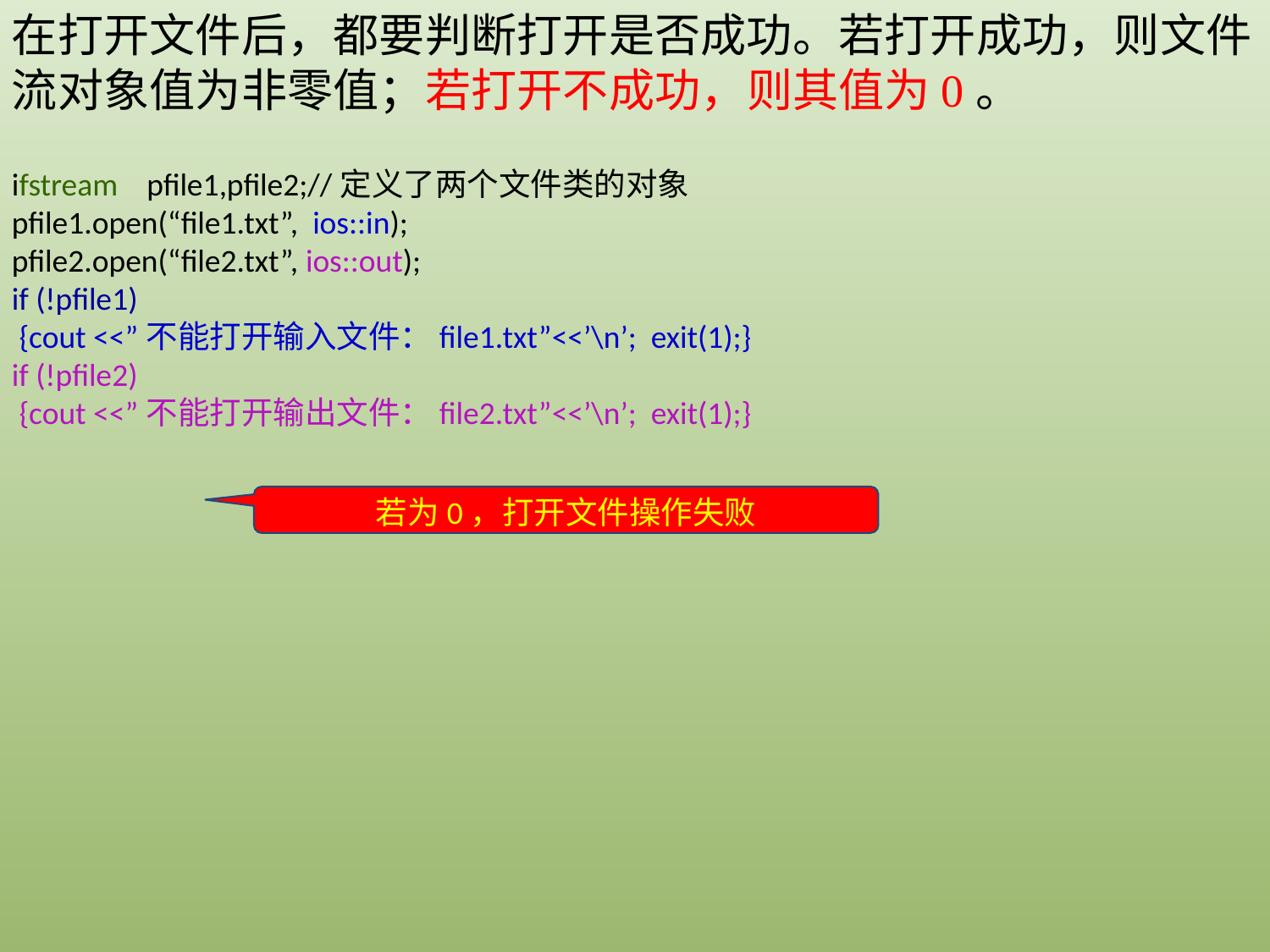

在打开文件后，都要判断打开是否成功。若打开成功，则文件流对象值为非零值；若打开不成功，则其值为0。
ifstream    pfile1,pfile2;//定义了两个文件类的对象
pfile1.open(“file1.txt”,  ios::in);
pfile2.open(“file2.txt”, ios::out);
if (!pfile1)
 {cout <<”不能打开输入文件：file1.txt”<<’\n’;  exit(1);}
if (!pfile2)
 {cout <<”不能打开输出文件：file2.txt”<<’\n’;  exit(1);}
若为0，打开文件操作失败
910